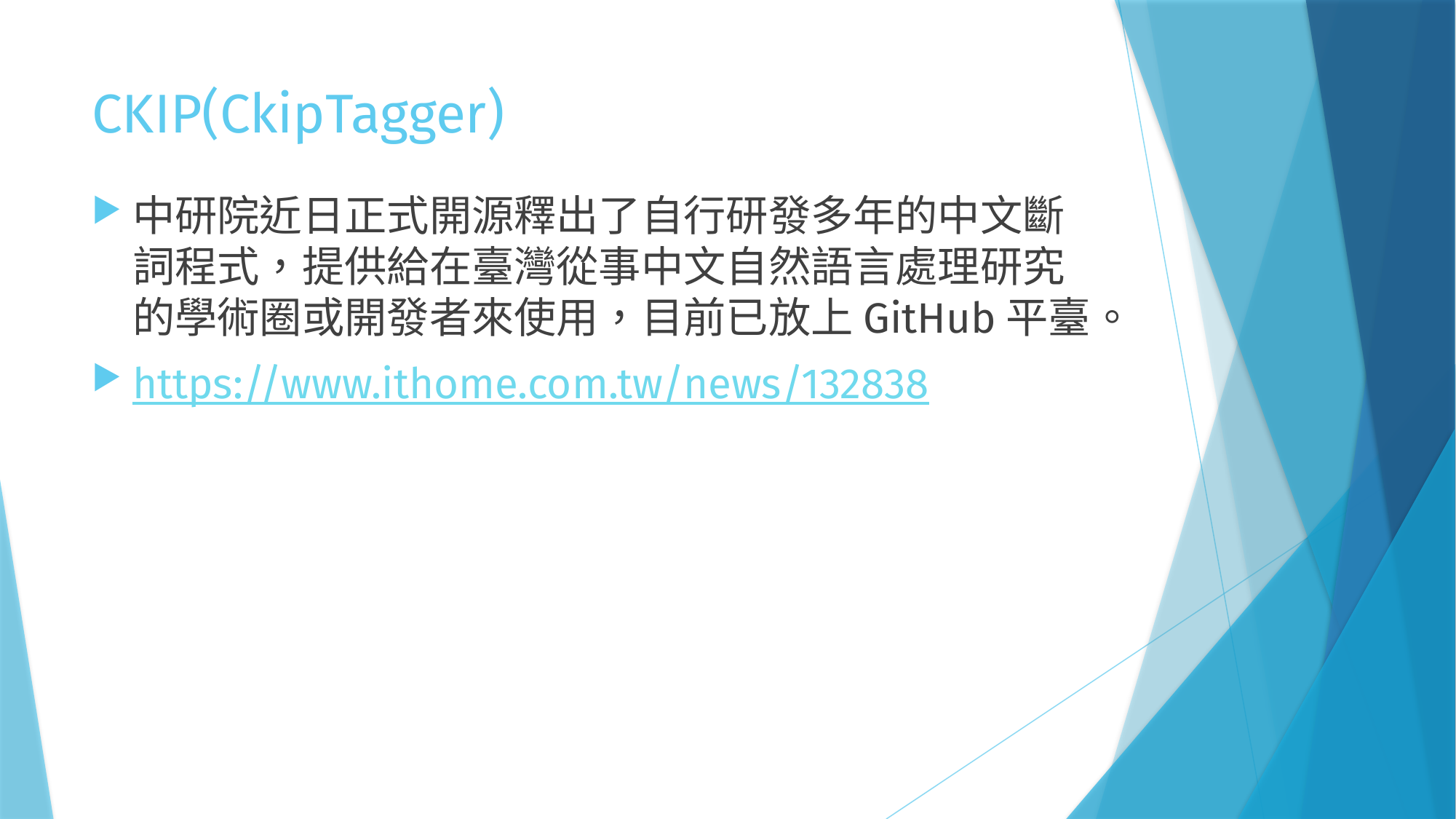

# CKIP(CkipTagger)
中研院近日正式開源釋出了自行研發多年的中文斷詞程式，提供給在臺灣從事中文自然語言處理研究的學術圈或開發者來使用，目前已放上GitHub平臺。
https://www.ithome.com.tw/news/132838